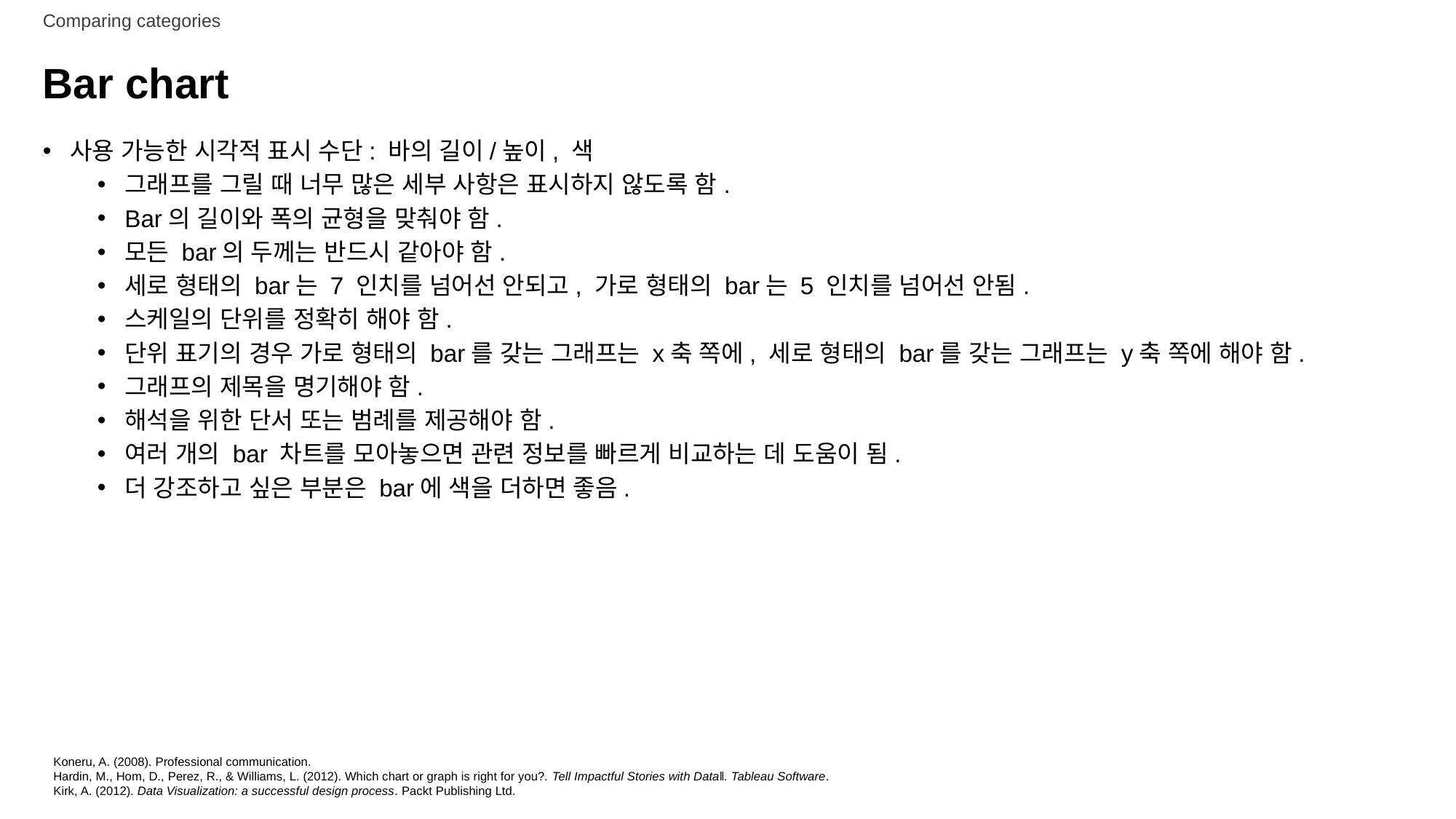

Comparing categories
# Bar chart
사용 가능한 시각적 표시 수단: 바의 길이/높이, 색
그래프를 그릴 때 너무 많은 세부 사항은 표시하지 않도록 함.
Bar의 길이와 폭의 균형을 맞춰야 함.
모든 bar의 두께는 반드시 같아야 함.
세로 형태의 bar는 7 인치를 넘어선 안되고, 가로 형태의 bar는 5 인치를 넘어선 안됨.
스케일의 단위를 정확히 해야 함.
단위 표기의 경우 가로 형태의 bar를 갖는 그래프는 x축 쪽에, 세로 형태의 bar를 갖는 그래프는 y축 쪽에 해야 함.
그래프의 제목을 명기해야 함.
해석을 위한 단서 또는 범례를 제공해야 함.
여러 개의 bar 차트를 모아놓으면 관련 정보를 빠르게 비교하는 데 도움이 됨.
더 강조하고 싶은 부분은 bar에 색을 더하면 좋음.

Koneru, A. (2008). Professional communication.
Hardin, M., Hom, D., Perez, R., & Williams, L. (2012). Which chart or graph is right for you?. Tell Impactful Stories with Data‖. Tableau Software.
Kirk, A. (2012). Data Visualization: a successful design process. Packt Publishing Ltd.